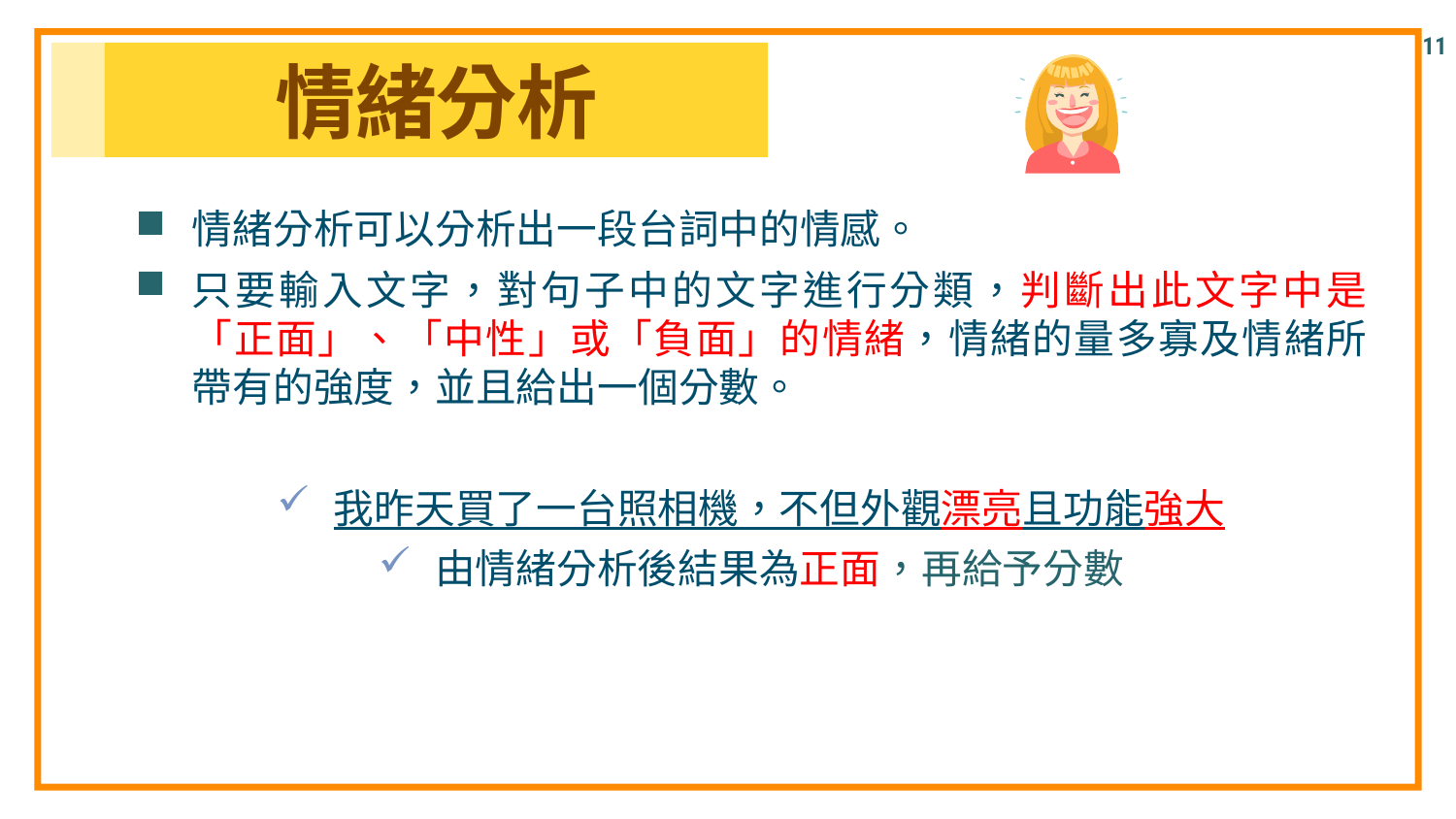

情緒分析

情緒分析可以分析出一段台詞中的情感。
只要輸入文字，對句子中的文字進行分類，判斷出此文字中是「正面」、「中性」或「負面」的情緒，情緒的量多寡及情緒所帶有的強度，並且給出一個分數。

我昨天買了一台照相機，不但外觀漂亮且功能強大
由情緒分析後結果為正面，再給予分數